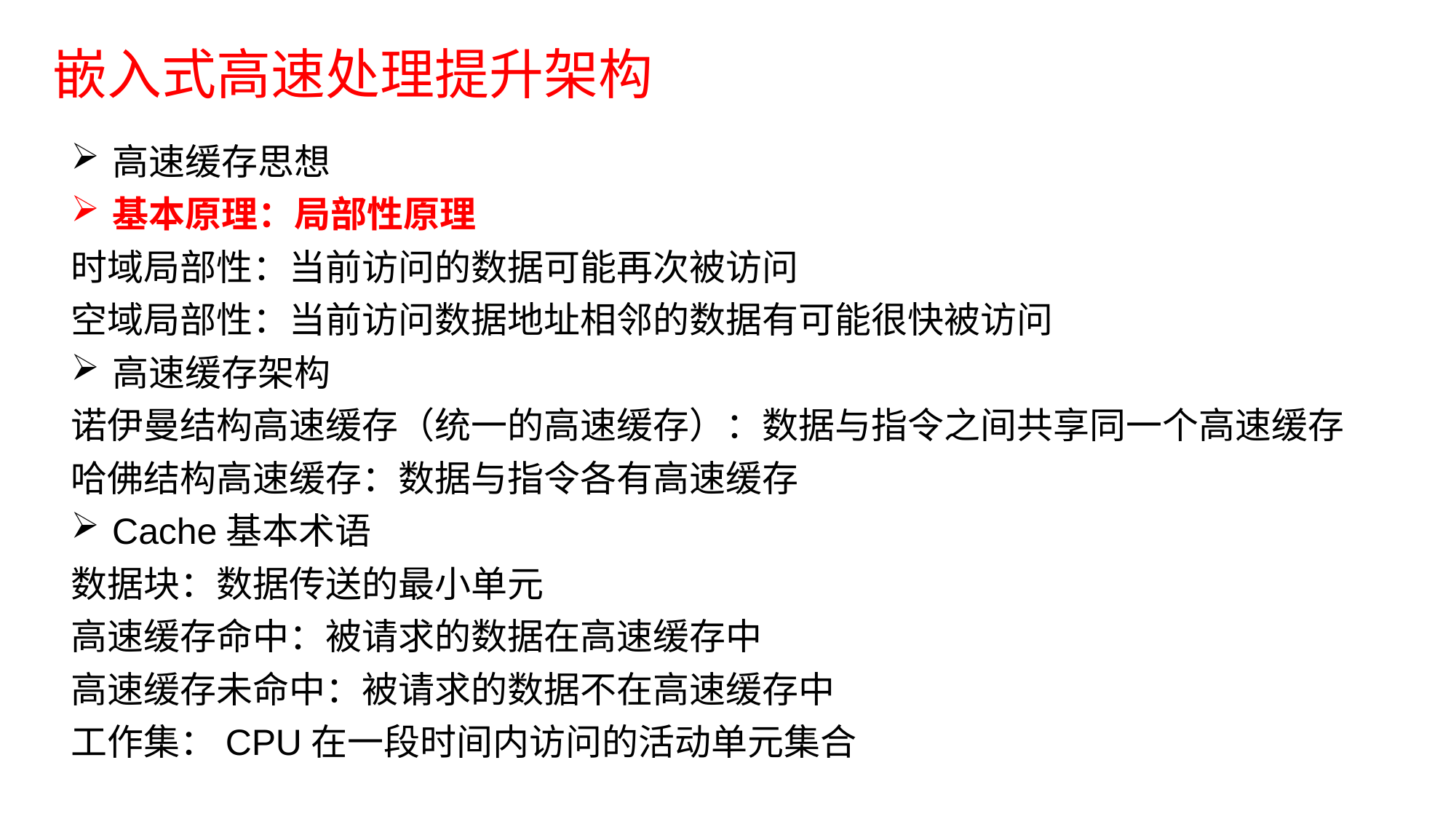

# 嵌入式高速处理提升架构
高速缓存思想
基本原理：局部性原理
时域局部性：当前访问的数据可能再次被访问
空域局部性：当前访问数据地址相邻的数据有可能很快被访问
高速缓存架构
诺伊曼结构高速缓存（统一的高速缓存）：数据与指令之间共享同一个高速缓存
哈佛结构高速缓存：数据与指令各有高速缓存
Cache基本术语
数据块：数据传送的最小单元
高速缓存命中：被请求的数据在高速缓存中
高速缓存未命中：被请求的数据不在高速缓存中
工作集：CPU在一段时间内访问的活动单元集合

38